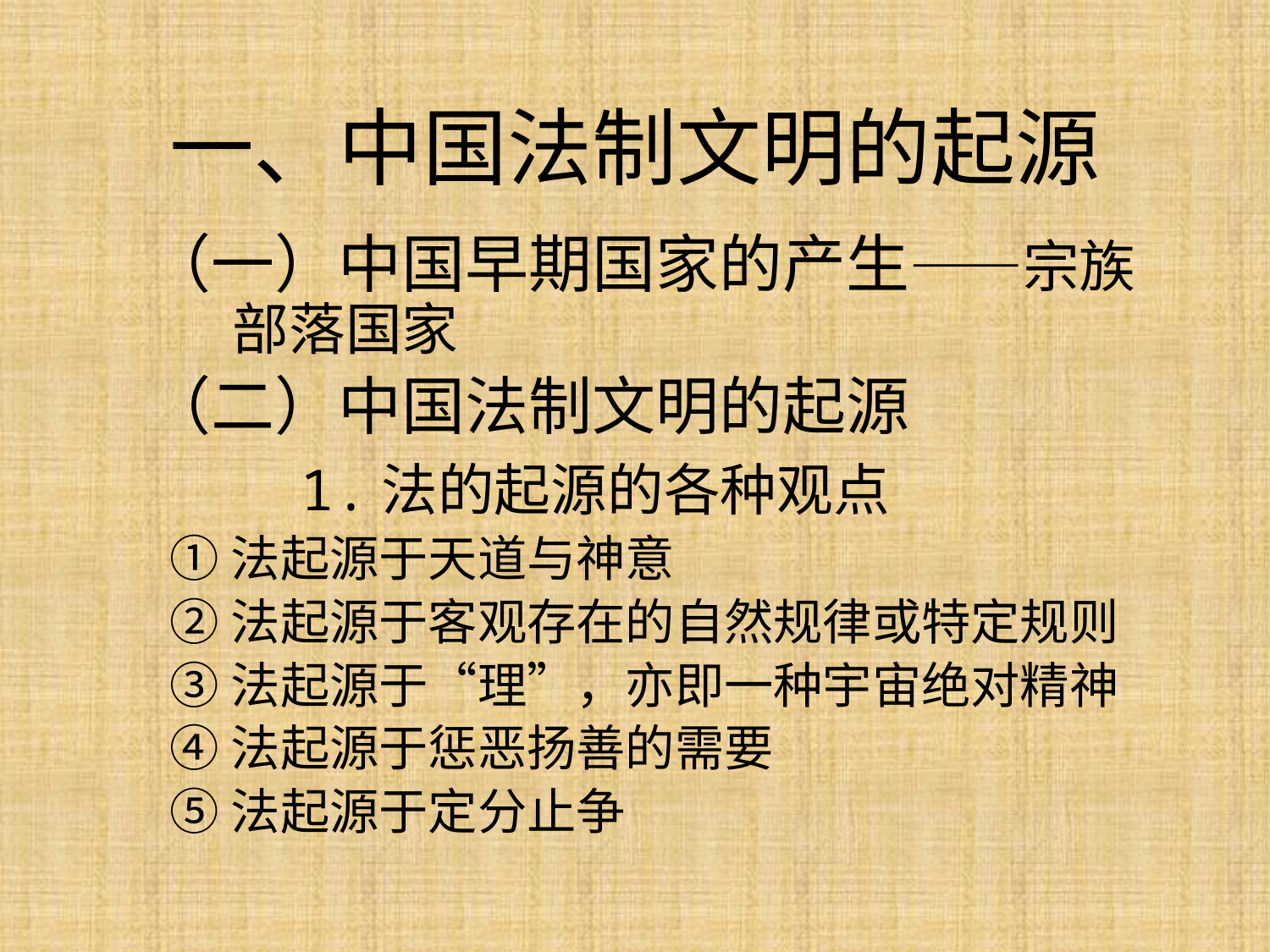

一、中国法制文明的起源
（一）中国早期国家的产生——宗族部落国家
（二）中国法制文明的起源
    1.法的起源的各种观点
  ①法起源于天道与神意
  ②法起源于客观存在的自然规律或特定规则
  ③法起源于“理”，亦即一种宇宙绝对精神
  ④法起源于惩恶扬善的需要
  ⑤法起源于定分止争